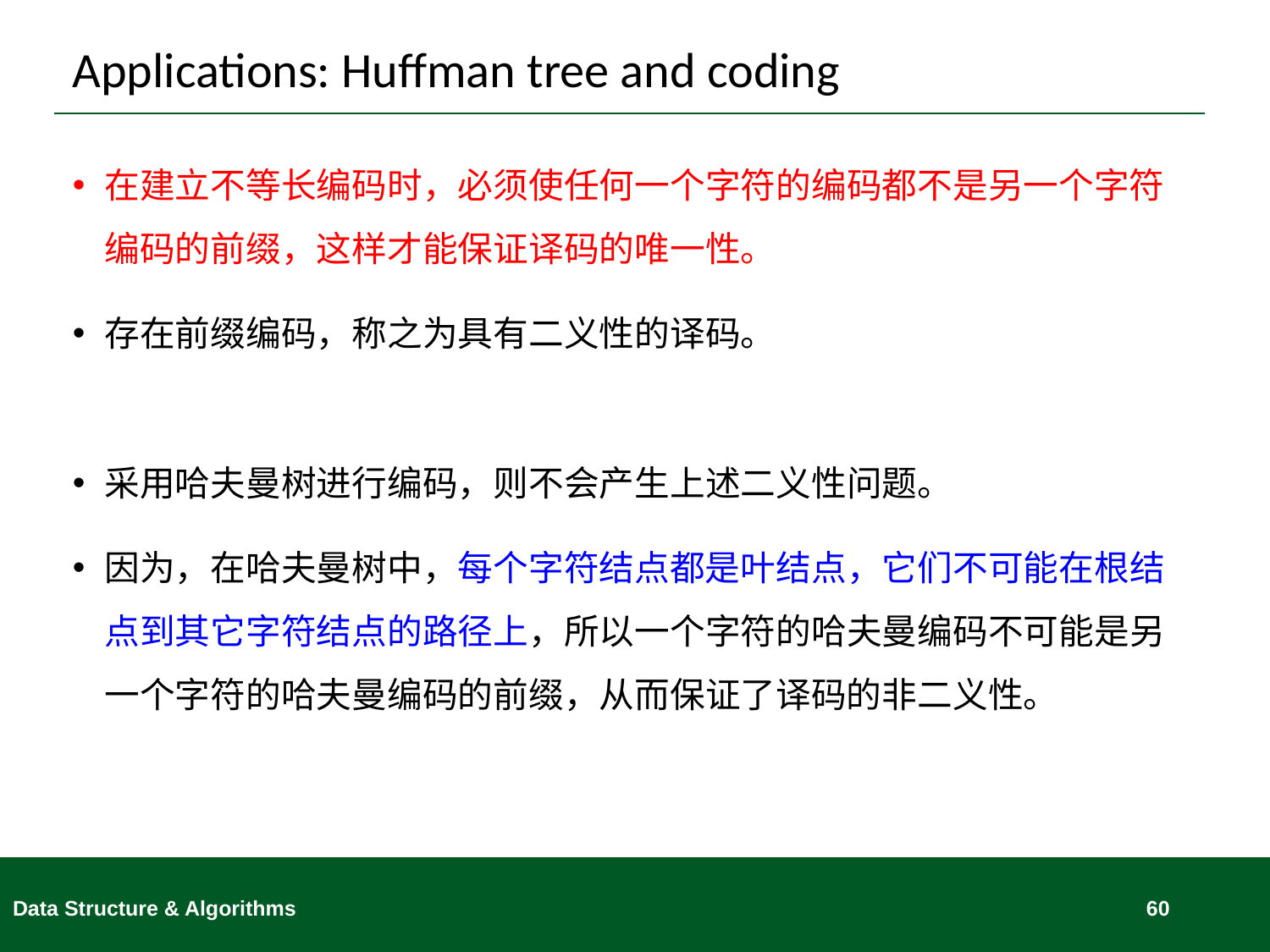

# Applications: Huffman tree and coding
在建立不等长编码时，必须使任何一个字符的编码都不是另一个字符编码的前缀，这样才能保证译码的唯一性。
存在前缀编码，称之为具有二义性的译码。

采用哈夫曼树进行编码，则不会产生上述二义性问题。
因为，在哈夫曼树中，每个字符结点都是叶结点，它们不可能在根结点到其它字符结点的路径上，所以一个字符的哈夫曼编码不可能是另一个字符的哈夫曼编码的前缀，从而保证了译码的非二义性。

Data Structure & Algorithms
60